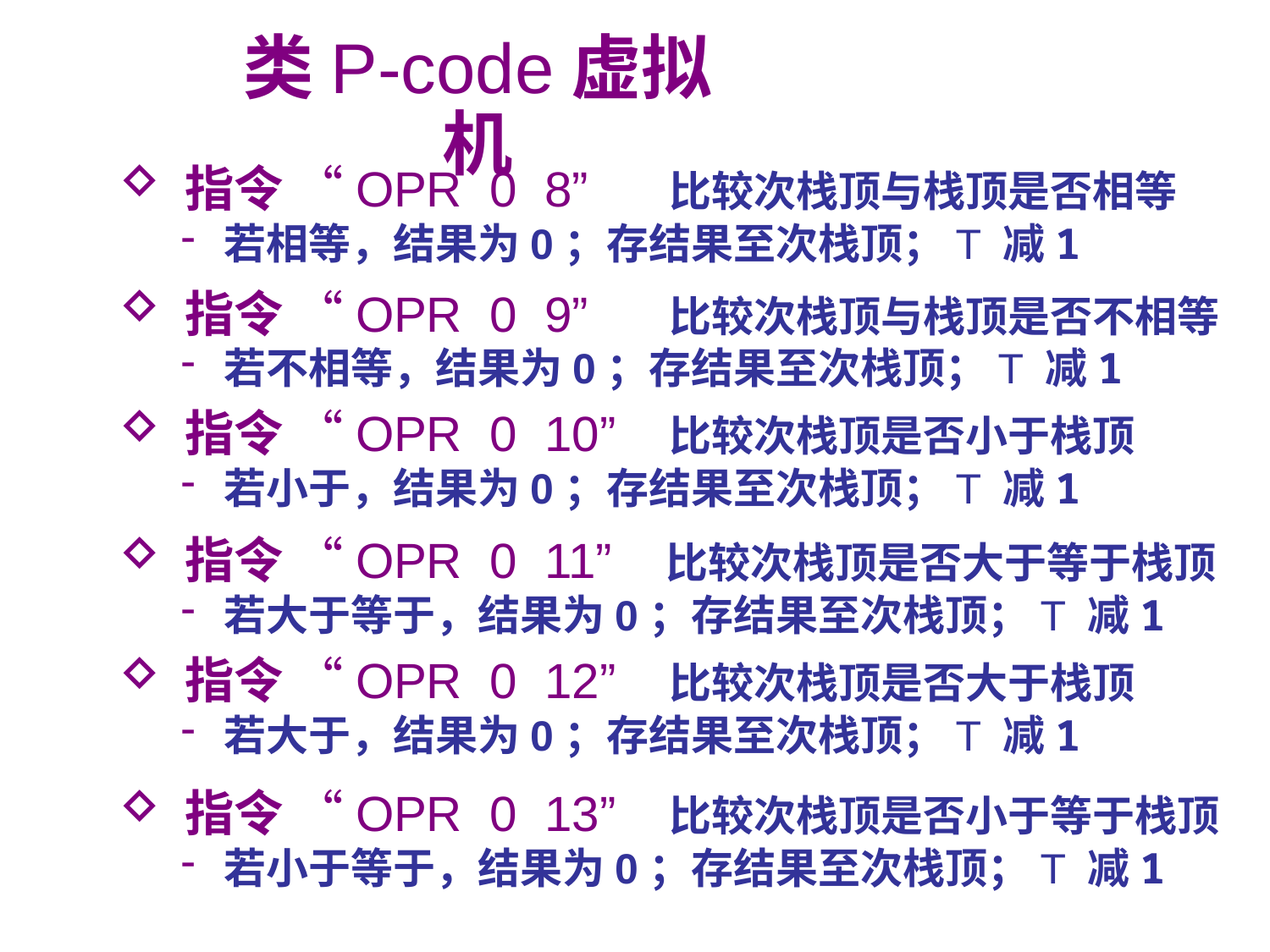

类P-code虚拟机
 指令 “OPR  0  8”     比较次栈顶与栈顶是否相等
  若相等，结果为0；存结果至次栈顶；T 减1
 指令 “OPR  0  9”     比较次栈顶与栈顶是否不相等
  若不相等，结果为0；存结果至次栈顶；T 减1
 指令 “OPR  0  10”   比较次栈顶是否小于栈顶
  若小于，结果为0；存结果至次栈顶；T 减1
 指令 “OPR  0  11”   比较次栈顶是否大于等于栈顶
  若大于等于，结果为0；存结果至次栈顶；T 减1
 指令 “OPR  0  12”   比较次栈顶是否大于栈顶
  若大于，结果为0；存结果至次栈顶；T 减1
 指令 “OPR  0  13”   比较次栈顶是否小于等于栈顶
  若小于等于，结果为0；存结果至次栈顶；T 减1